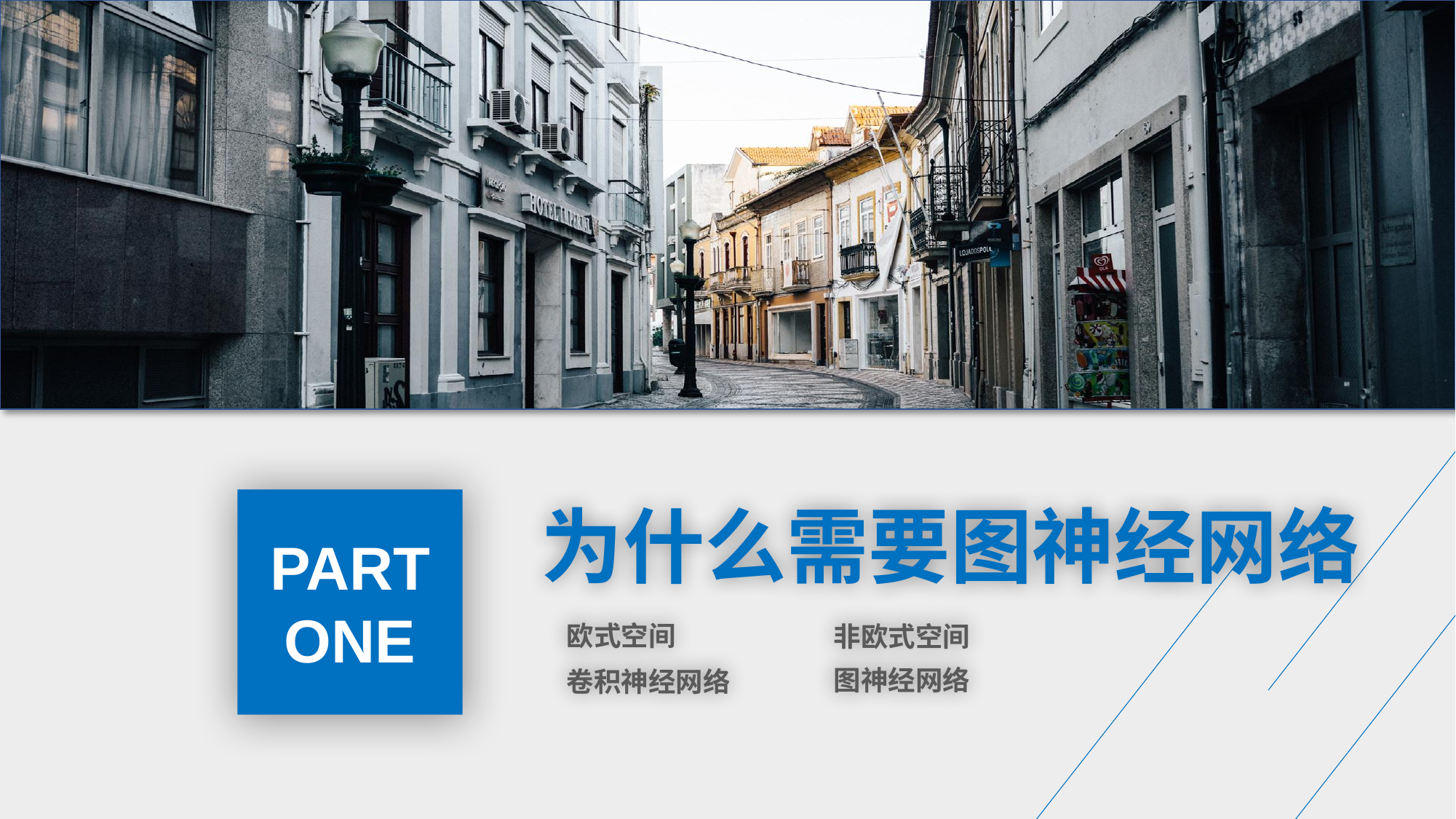

PART ONE
为什么需要图神经网络
欧式空间
非欧式空间
图神经网络
卷积神经网络